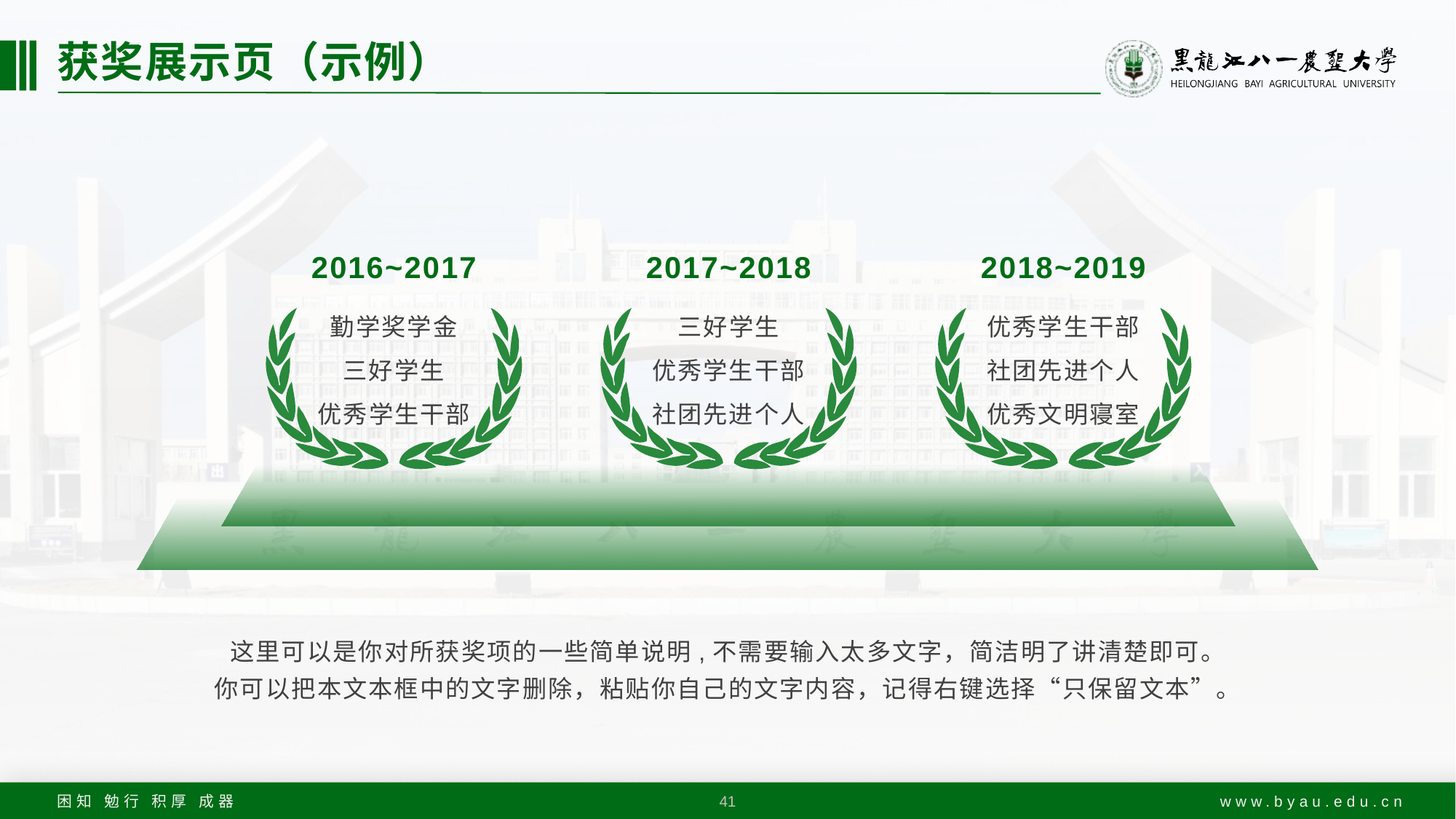

# 获奖展示页（示例）
2016~2017
2017~2018
2018~2019
勤学奖学金
三好学生
优秀学生干部
三好学生
优秀学生干部
社团先进个人
优秀学生干部
社团先进个人
优秀文明寝室

这里可以是你对所获奖项的一些简单说明,不需要输入太多文字，简洁明了讲清楚即可。
你可以把本文本框中的文字删除，粘贴你自己的文字内容，记得右键选择“只保留文本”。
41